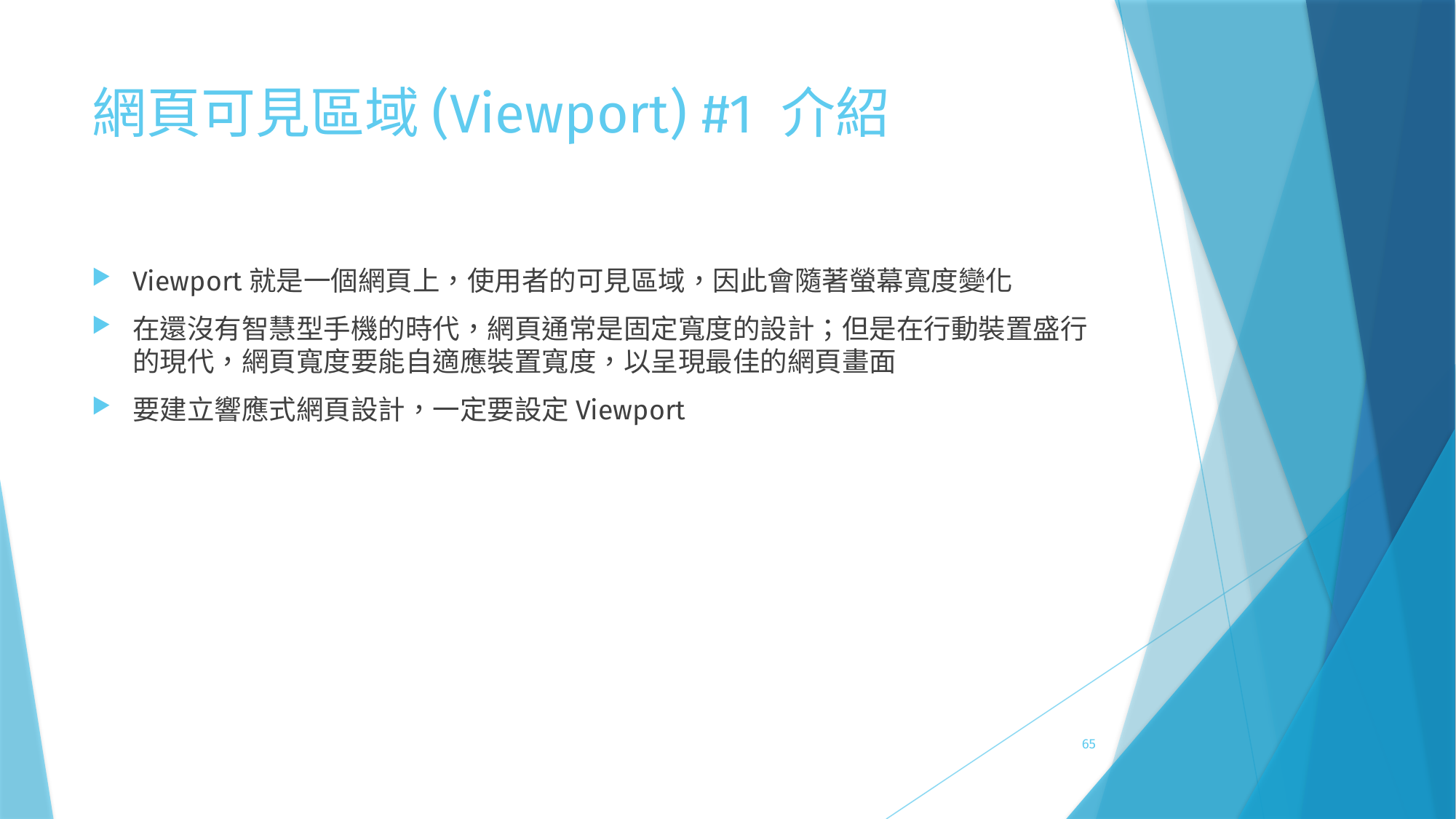

# 網頁可見區域(Viewport) #1 介紹
Viewport就是一個網頁上，使用者的可見區域，因此會隨著螢幕寬度變化
在還沒有智慧型手機的時代，網頁通常是固定寬度的設計；但是在行動裝置盛行的現代，網頁寬度要能自適應裝置寬度，以呈現最佳的網頁畫面
要建立響應式網頁設計，一定要設定Viewport
65